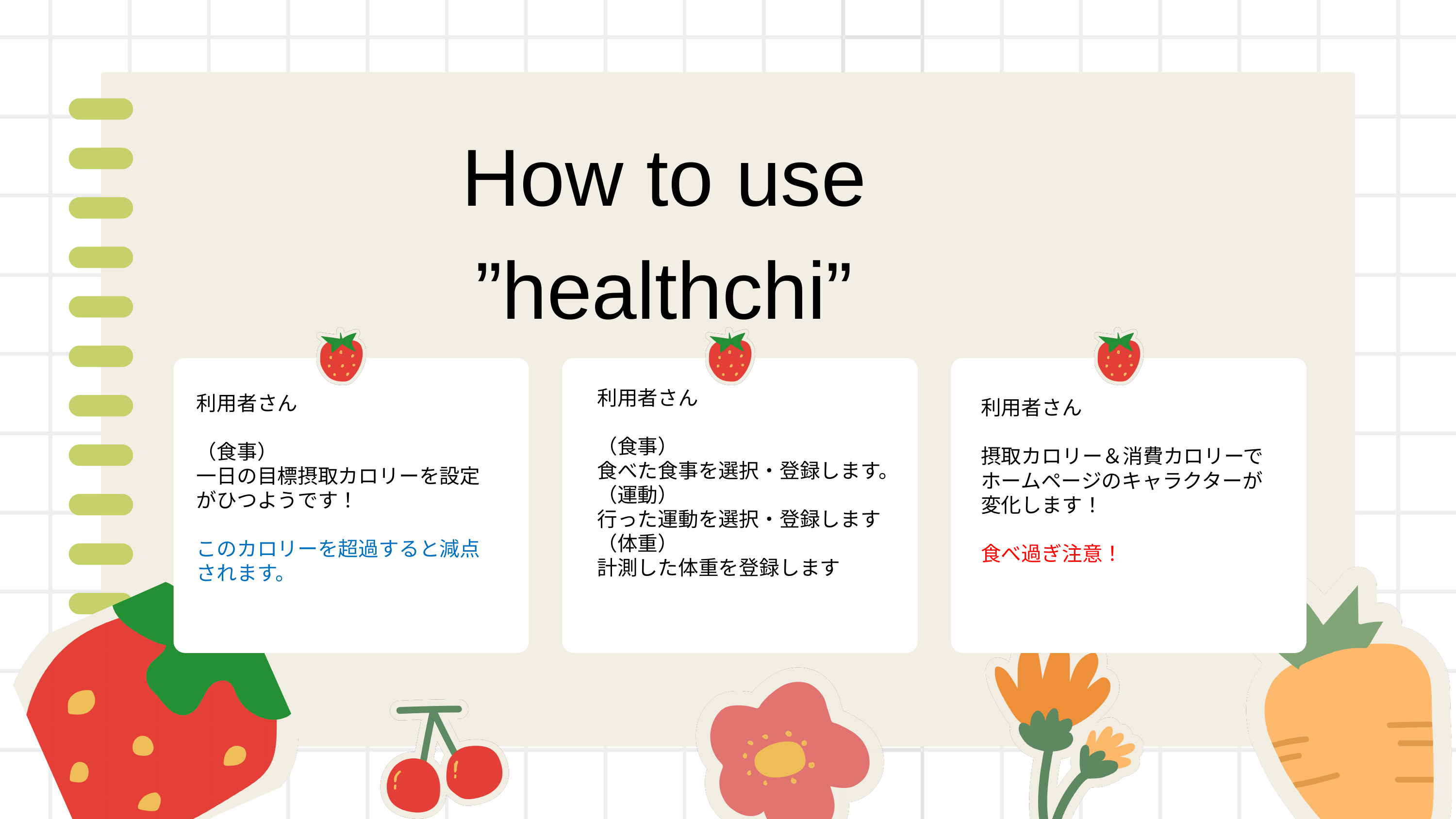

How to use
”healthchi”

利用者さん

（食事）
食べた食事を選択・登録します。
（運動）
行った運動を選択・登録します
（体重）
計測した体重を登録します

利用者さん

（食事）
一日の目標摂取カロリーを設定がひつようです！

このカロリーを超過すると減点されます。

利用者さん

摂取カロリー＆消費カロリーでホームページのキャラクターが変化します！

食べ過ぎ注意！